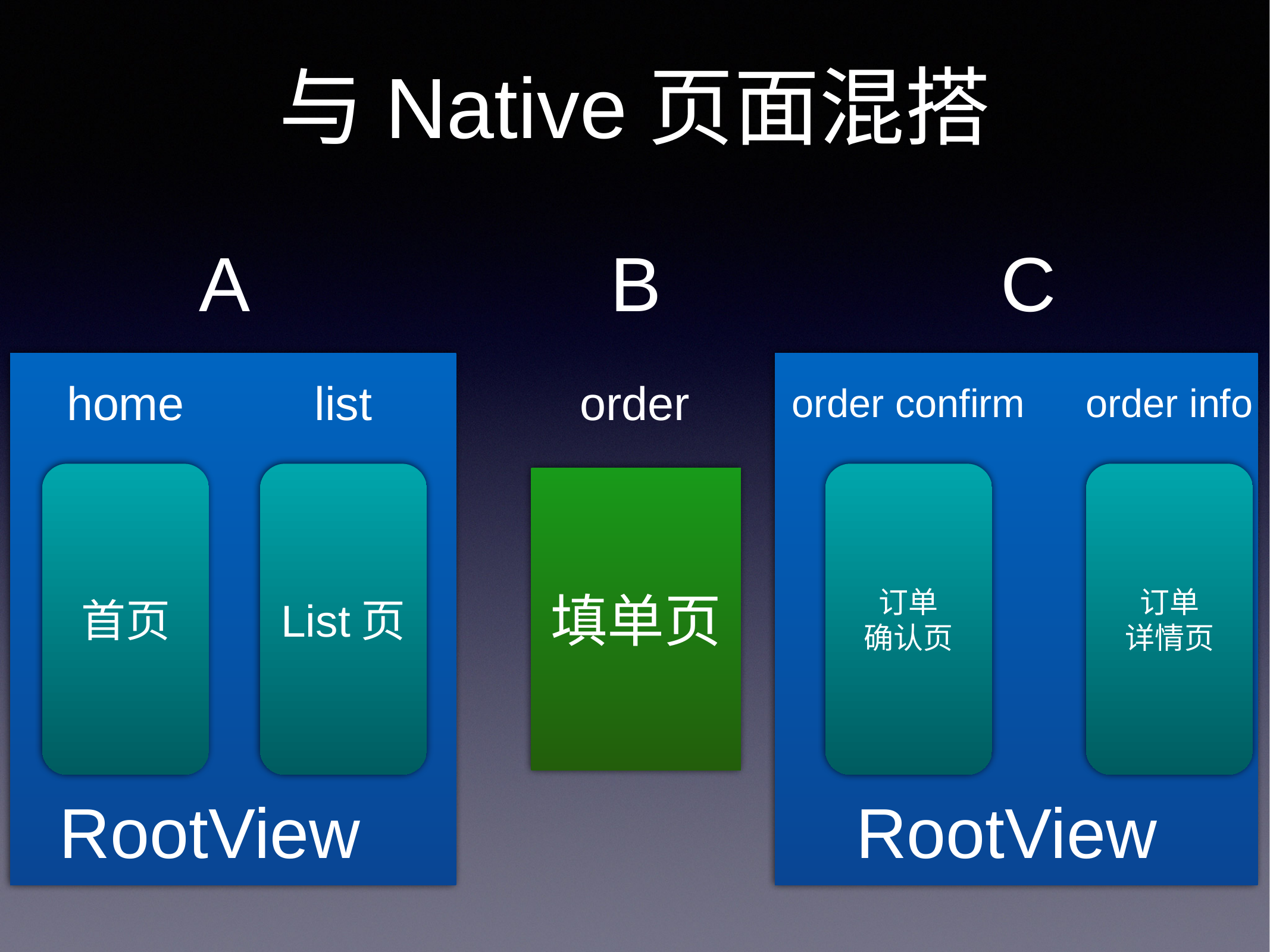

与Native页面混搭
A
B
C

home
list
order
order confirm
order info
首页
List页
订单
确认页
订单
详情页
填单页
RootView
RootView